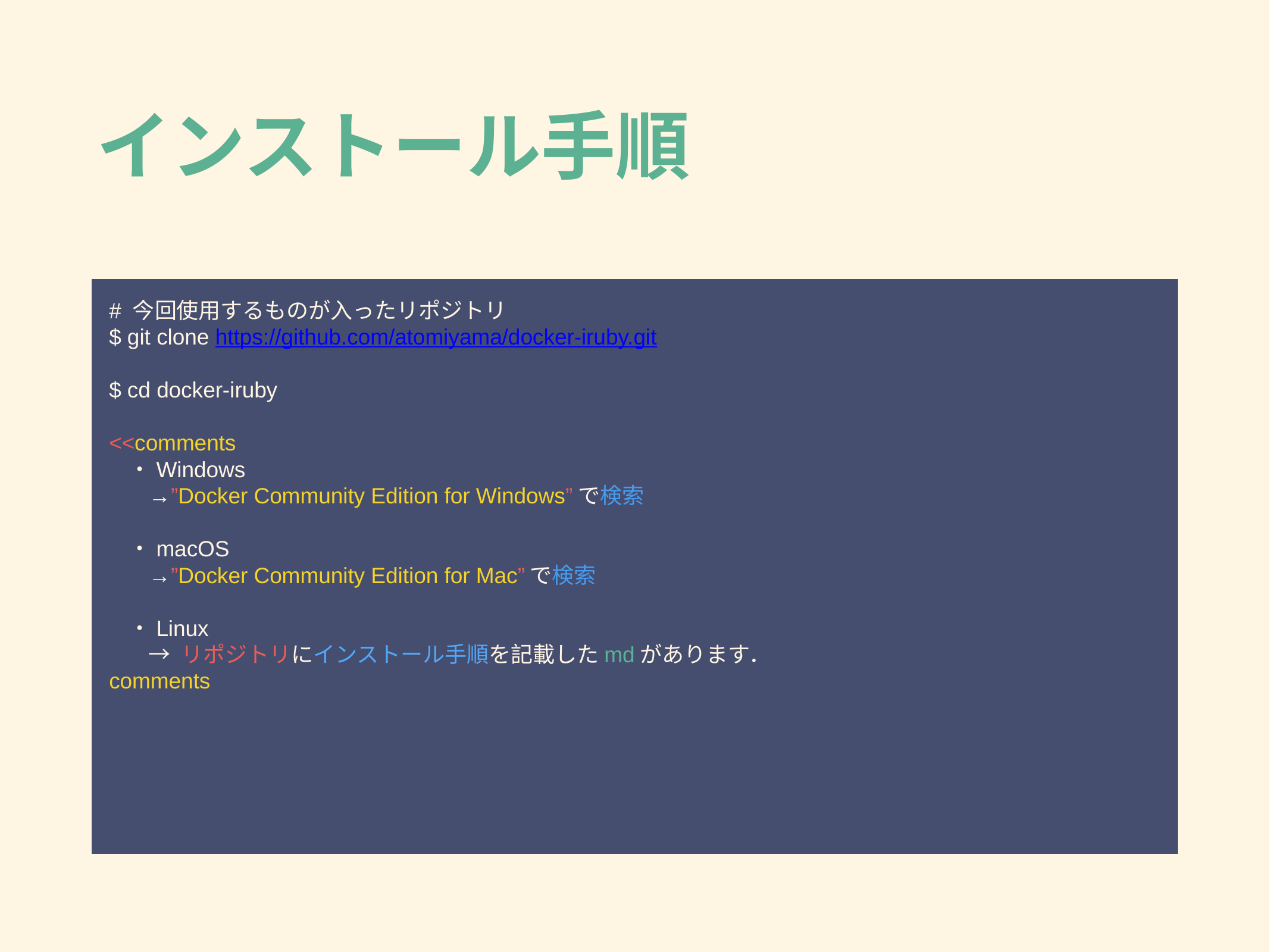

# インストール手順
# 今回使用するものが入ったリポジトリ
$ git clone https://github.com/atomiyama/docker-iruby.git

$ cd docker-iruby

<<comments
・Windows
→”Docker Community Edition for Windows”で検索

・macOS
→”Docker Community Edition for Mac”で検索

・Linux
→ リポジトリにインストール手順を記載したmdがあります．
comments